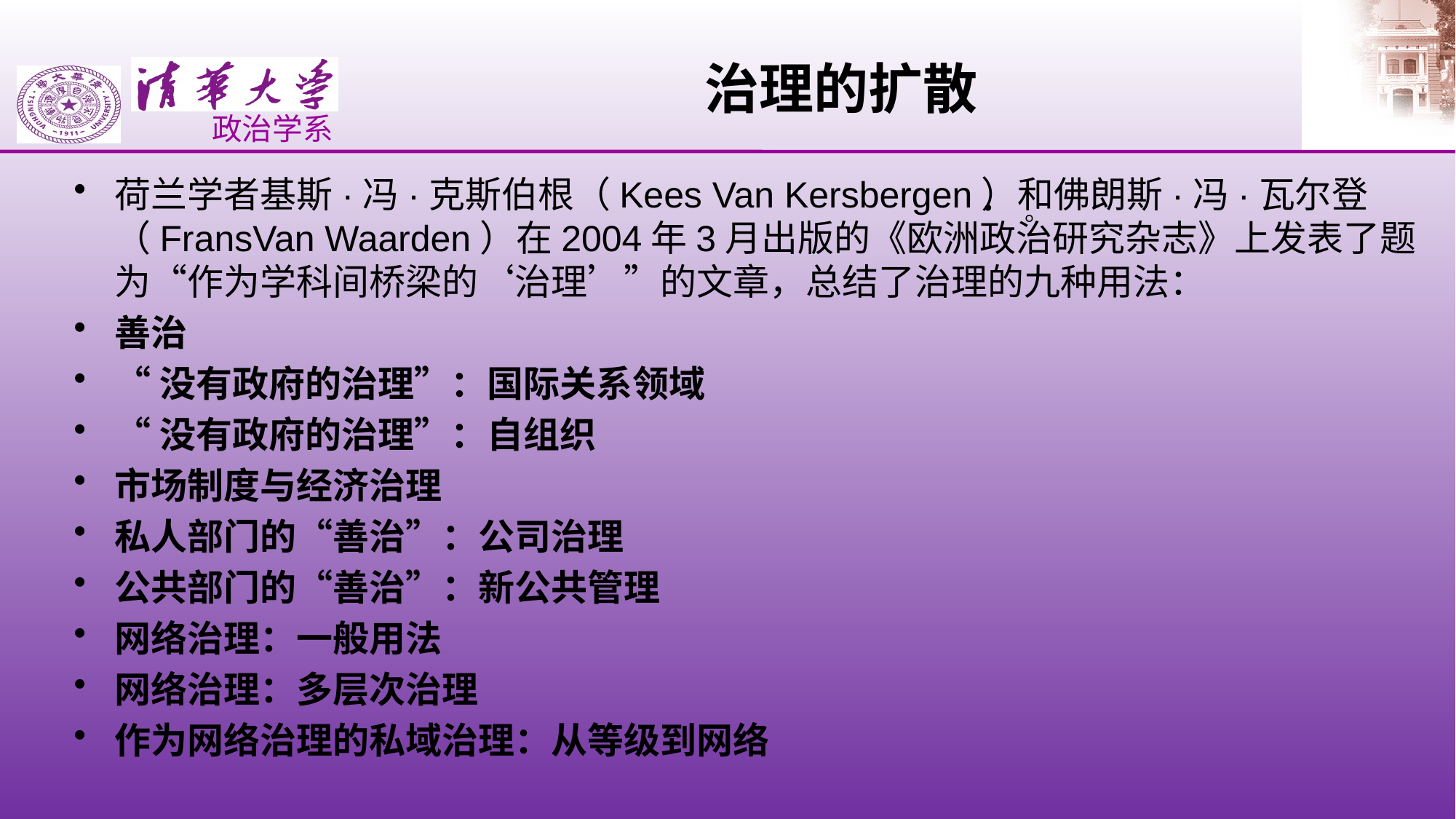

治理的扩散
荷兰学者基斯·冯·克斯伯根（Kees Van Kersbergen）和佛朗斯·冯·瓦尔登（FransVan Waarden）在2004年3月出版的《欧洲政治研究杂志》上发表了题为“作为学科间桥梁的‘治理’”的文章，总结了治理的九种用法：
善治
“没有政府的治理”：国际关系领域
“没有政府的治理”：自组织
市场制度与经济治理
私人部门的“善治”：公司治理
公共部门的“善治”：新公共管理
网络治理：一般用法
网络治理：多层次治理
作为网络治理的私域治理：从等级到网络

。